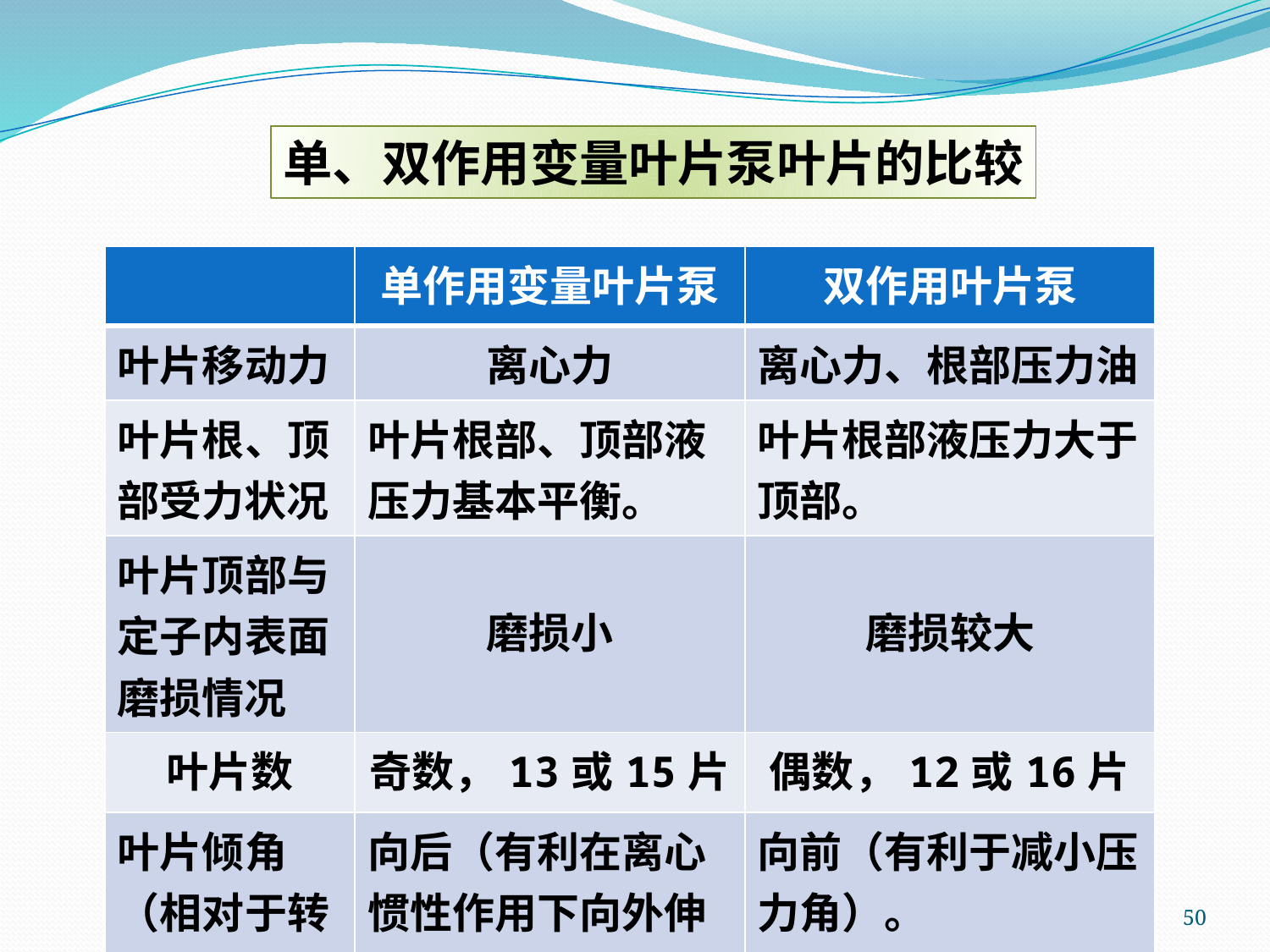

单、双作用变量叶片泵叶片的比较
|  | 单作用变量叶片泵 | 双作用叶片泵 |
| --- | --- | --- |
| 叶片移动力 | 离心力 | 离心力、根部压力油 |
| 叶片根、顶部受力状况 | 叶片根部、顶部液压力基本平衡。 | 叶片根部液压力大于顶部。 |
| 叶片顶部与定子内表面磨损情况 | 磨损小 | 磨损较大 |
| 叶片数 | 奇数，13或15片 | 偶数，12或16片 |
| 叶片倾角（相对于转动方向） | 向后（有利在离心惯性作用下向外伸出）。 | 向前（有利于减小压力角）。 |
50